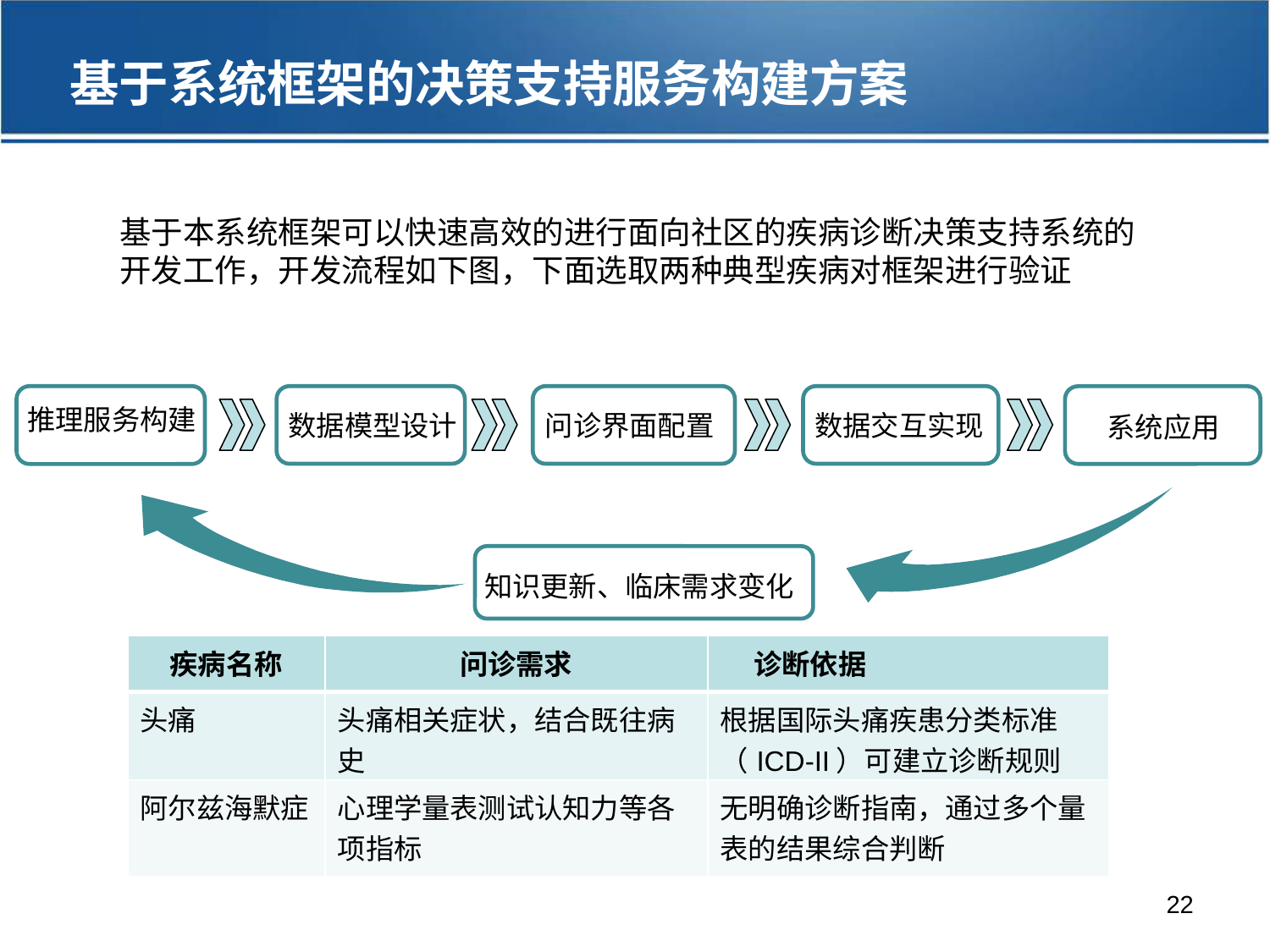

基于系统框架的决策支持服务构建方案
基于本系统框架可以快速高效的进行面向社区的疾病诊断决策支持系统的开发工作，开发流程如下图，下面选取两种典型疾病对框架进行验证

推理服务构建

数据模型设计
问诊界面配置
数据交互实现
系统应用

知识更新、临床需求变化
| 疾病名称 | 问诊需求 | 诊断依据 |
| --- | --- | --- |
| 头痛 | 头痛相关症状，结合既往病史 | 根据国际头痛疾患分类标准（ICD-II）可建立诊断规则 |
| 阿尔兹海默症 | 心理学量表测试认知力等各项指标 | 无明确诊断指南，通过多个量表的结果综合判断 |
22